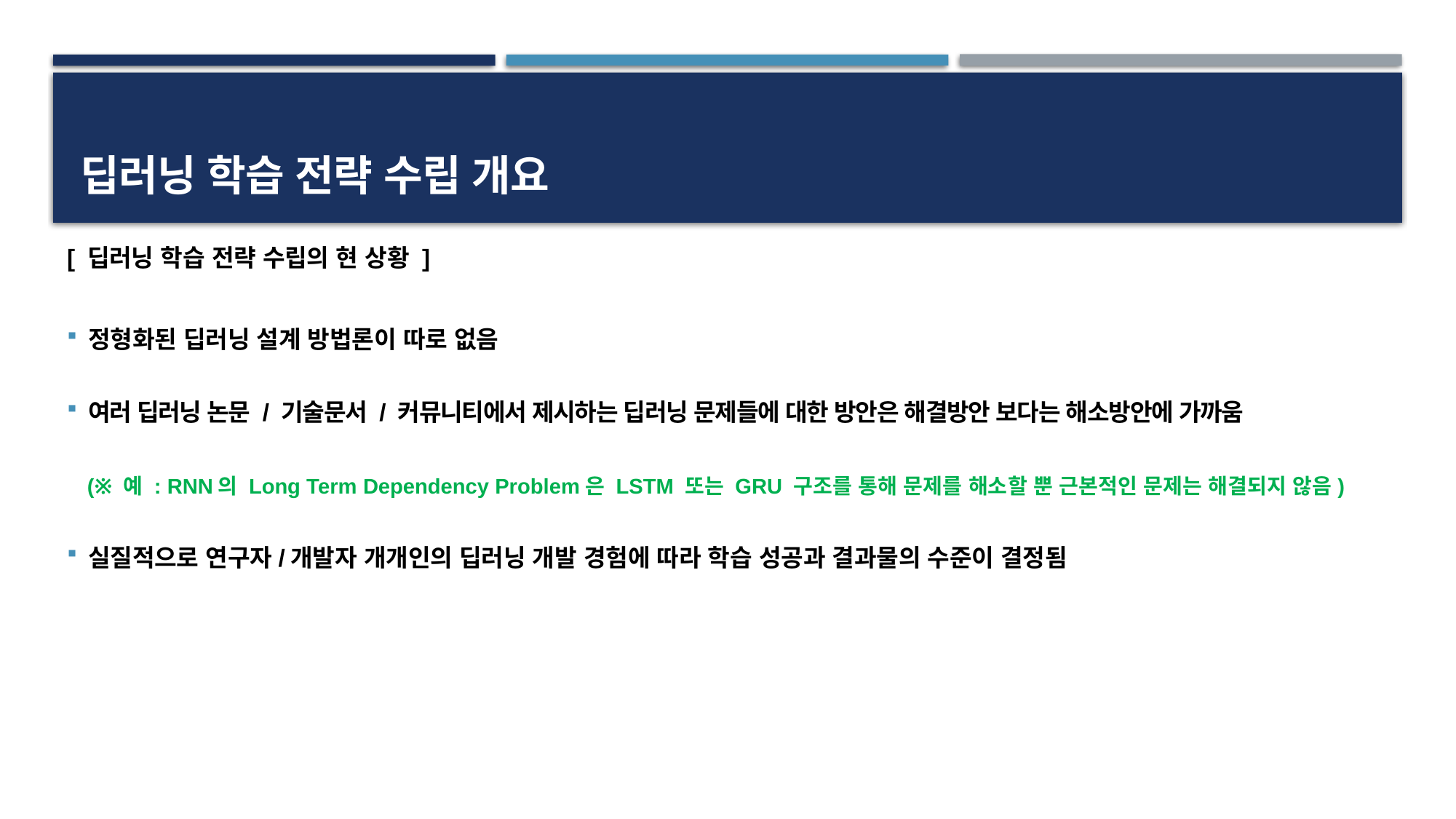

# 딥러닝 학습 전략 수립 개요
[ 딥러닝 학습 전략 수립의 현 상황 ]
정형화된 딥러닝 설계 방법론이 따로 없음
여러 딥러닝 논문 / 기술문서 / 커뮤니티에서 제시하는 딥러닝 문제들에 대한 방안은 해결방안 보다는 해소방안에 가까움
   (※ 예 : RNN의 Long Term Dependency Problem은 LSTM 또는 GRU 구조를 통해 문제를 해소할 뿐 근본적인 문제는 해결되지 않음)
실질적으로 연구자/개발자 개개인의 딥러닝 개발 경험에 따라 학습 성공과 결과물의 수준이 결정됨